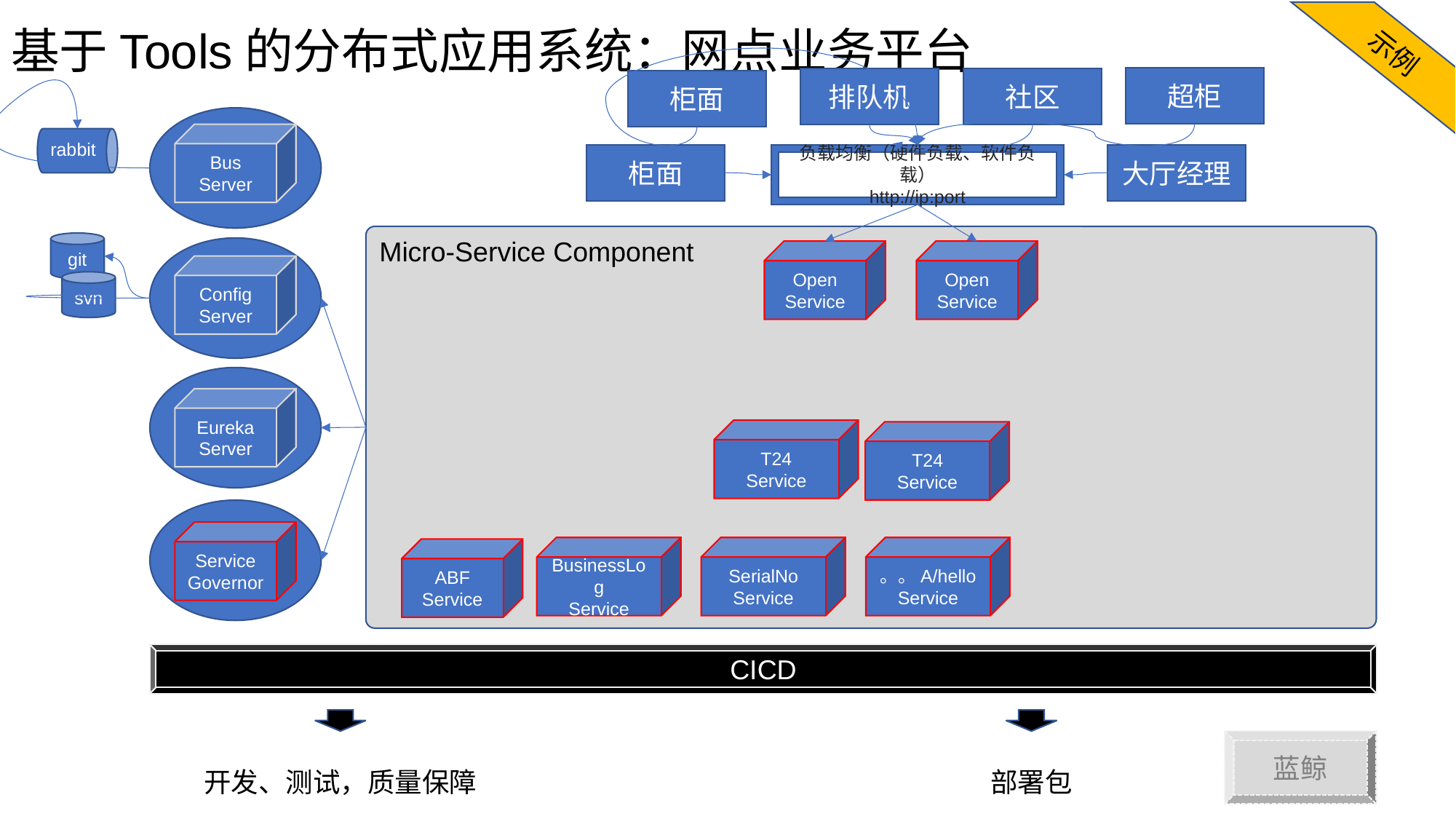

示例
# 基于Tools的分布式应用系统：网点业务平台
超柜
社区
排队机
柜面

Bus
Server

rabbit
负载均衡（硬件负载、软件负载）
http://ip:port
柜面
大厅经理
Micro-Service Component
git

Open Service
Open Service
Config
Server
svn

Eureka Server
T24
Service
T24
Service

Service
Governor
BusinessLog
Service
SerialNo
Service
。。A/hello
Service
ABF
Service
CICD

蓝鲸
开发、测试，质量保障
部署包